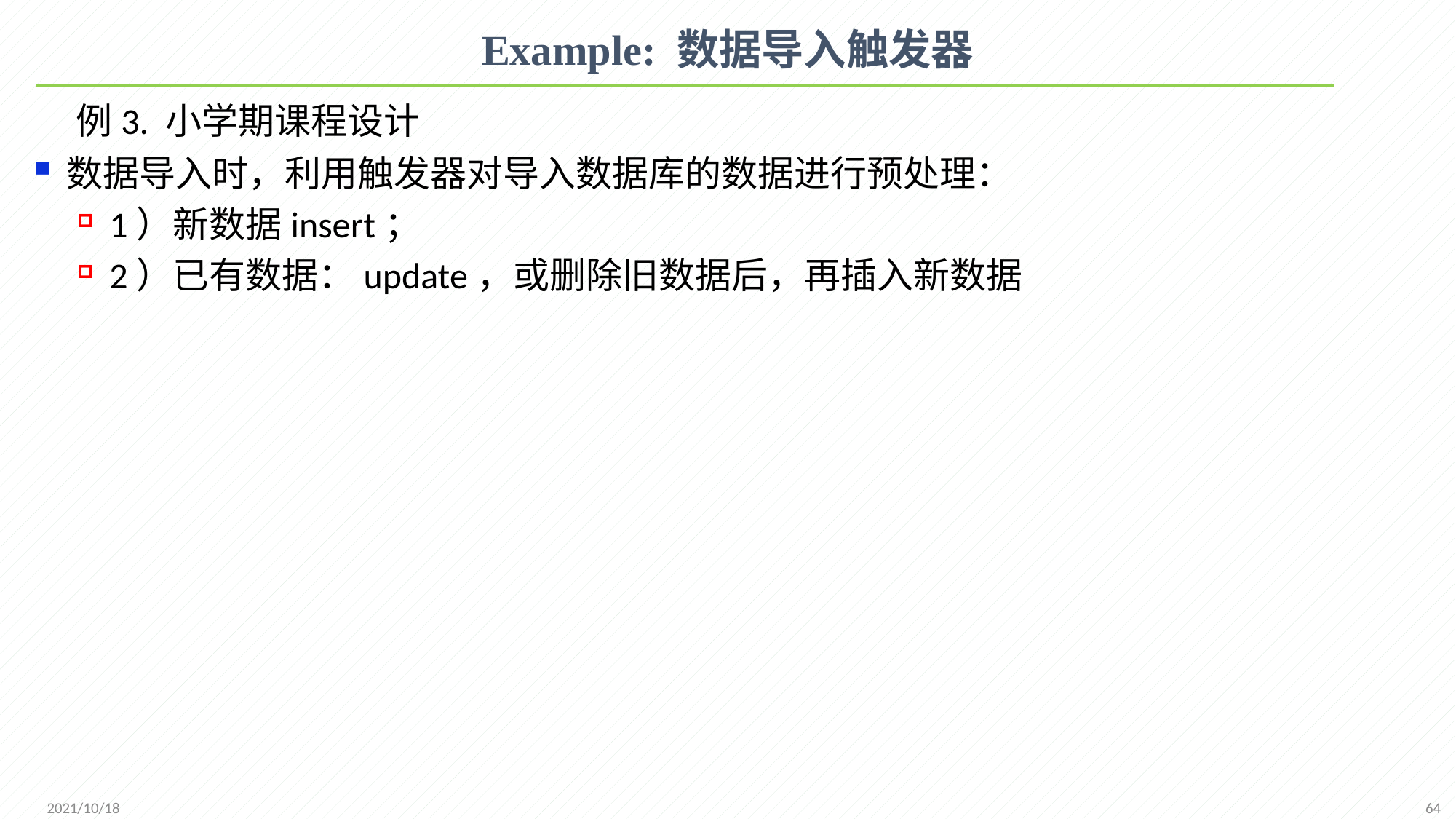

# Example: 数据导入触发器
    例3. 小学期课程设计
数据导入时，利用触发器对导入数据库的数据进行预处理：
1）新数据insert；
2）已有数据：update，或删除旧数据后，再插入新数据

64
2021/10/18